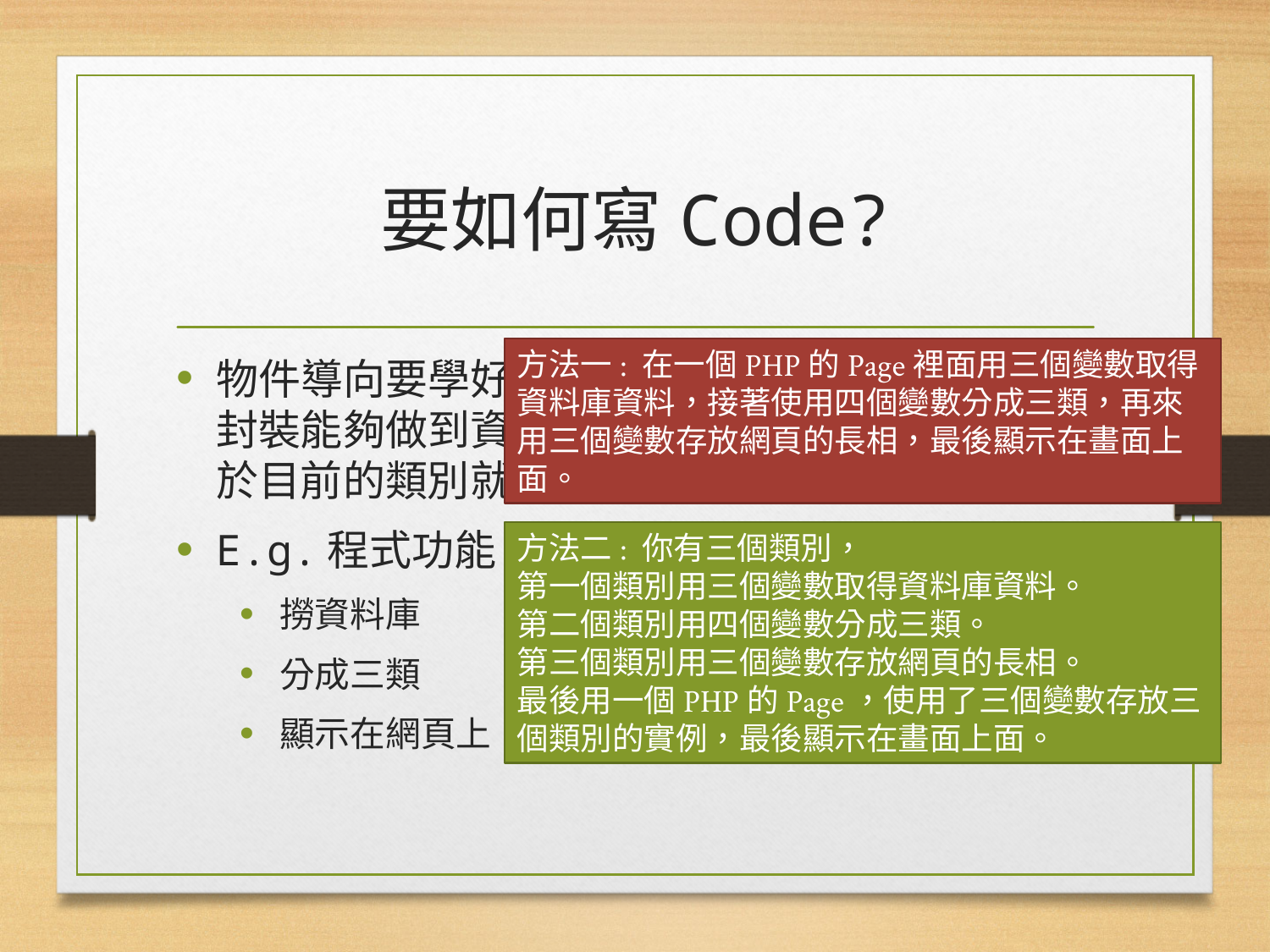

# 要如何寫Code?
方法一: 在一個PHP的Page裡面用三個變數取得資料庫資料，接著使用四個變數分成三類，再來用三個變數存放網頁的長相，最後顯示在畫面上面。
物件導向要學好，封裝、繼承、多型三大特性，封裝能夠做到資訊隱藏，資訊隔離，讓你專注於目前的類別就好。
E.g.程式功能:
撈資料庫
分成三類
顯示在網頁上

方法二: 你有三個類別，
第一個類別用三個變數取得資料庫資料。
第二個類別用四個變數分成三類。
第三個類別用三個變數存放網頁的長相。
最後用一個PHP的Page，使用了三個變數存放三個類別的實例，最後顯示在畫面上面。